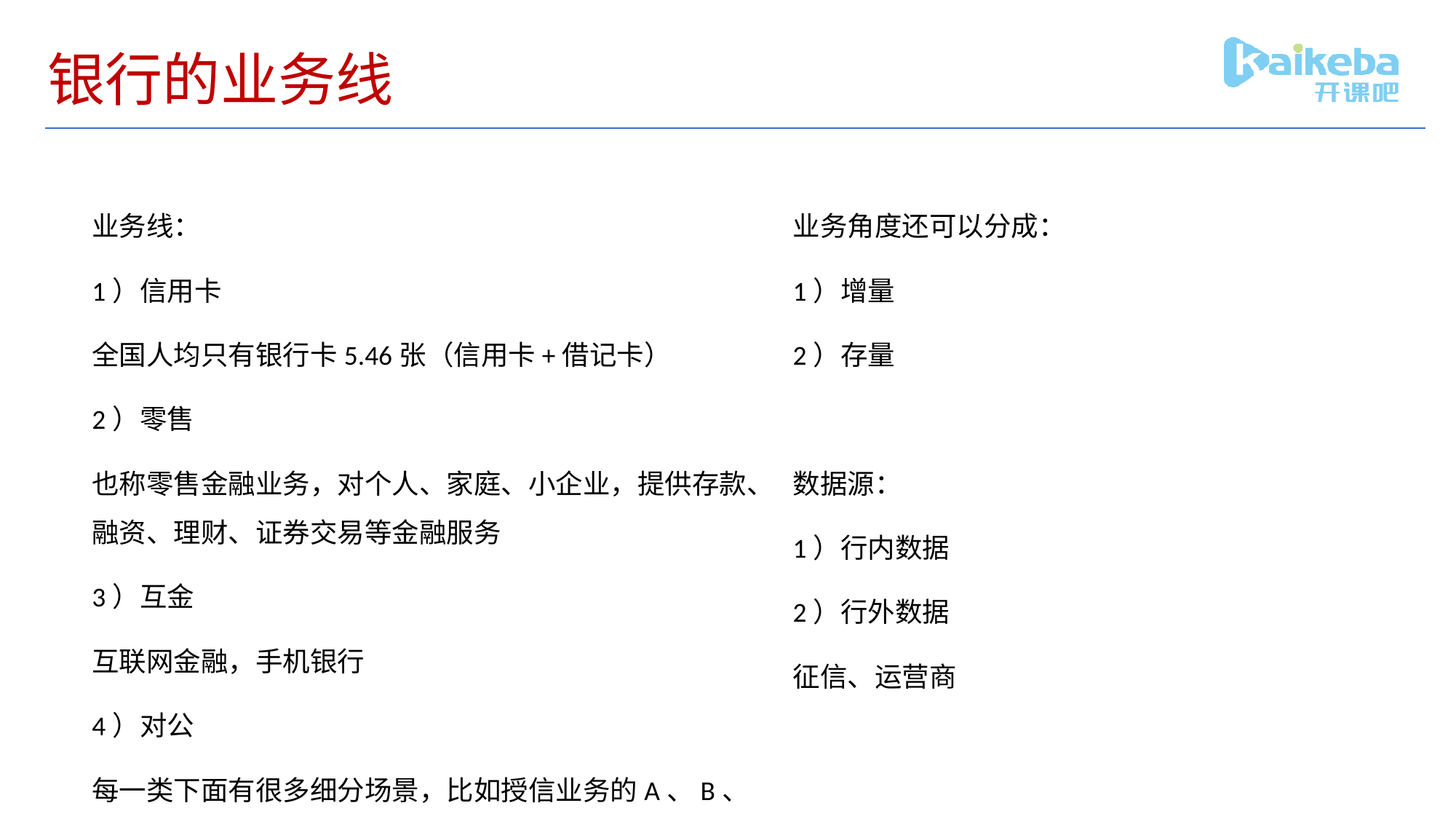

# 银行的业务线
业务线：
1）信用卡
全国人均只有银行卡5.46张（信用卡+借记卡）
2）零售
也称零售金融业务，对个人、家庭、小企业，提供存款、融资、理财、证券交易等金融服务
3）互金
互联网金融，手机银行
4）对公
每一类下面有很多细分场景，比如授信业务的A、B、C卡
业务角度还可以分成：
1）增量
2）存量

数据源：
1）行内数据
2）行外数据
征信、运营商